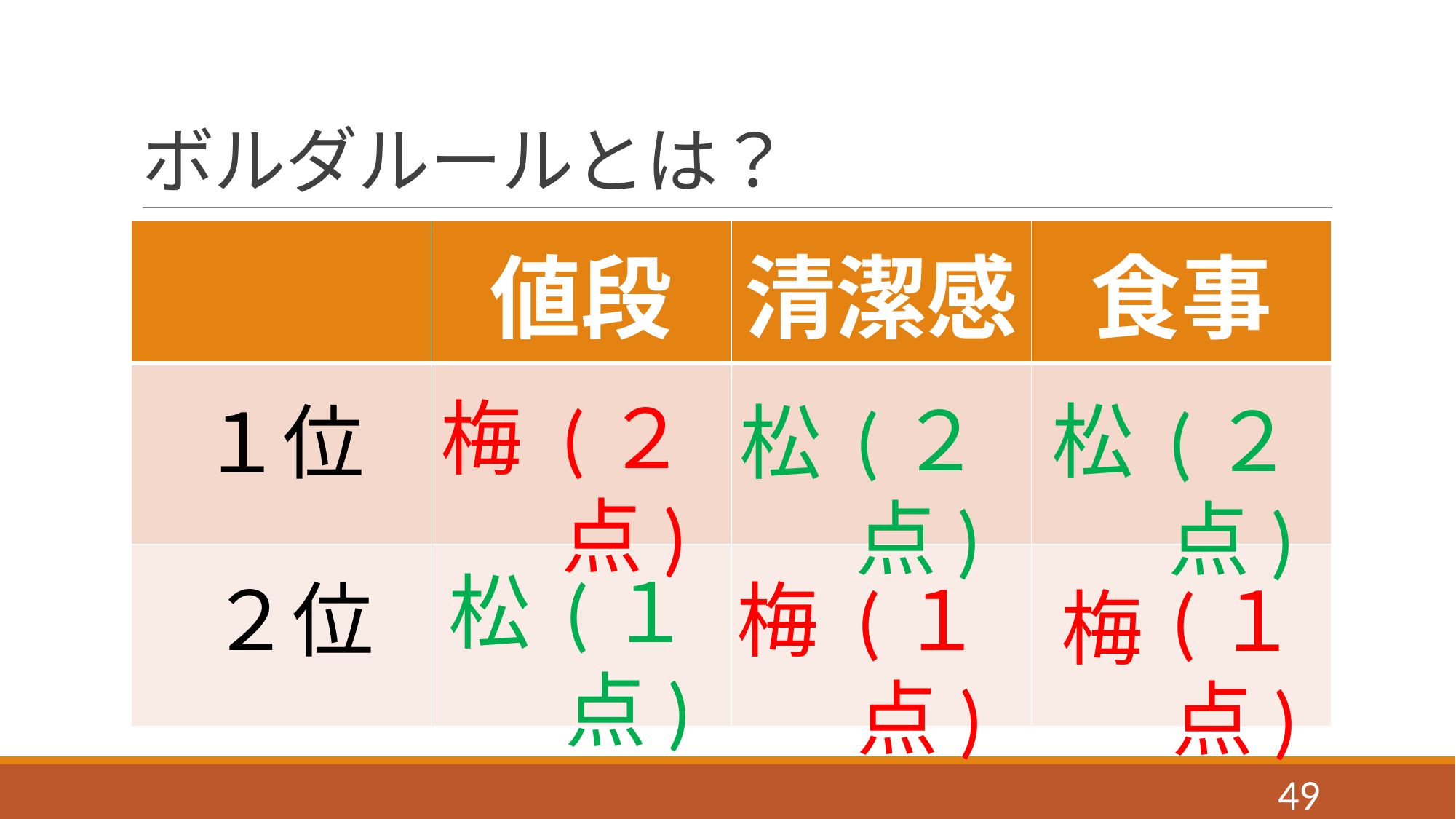

# ボルダルールとは？
|  | 値段 | 清潔感 | 食事 |
| --- | --- | --- | --- |
|  |  |  |  |
|  |  |  |  |
梅
(２点)
(２点)
(２点)
松
１位
松
松
(１点)
２位
梅
(１点)
(１点)
梅
49